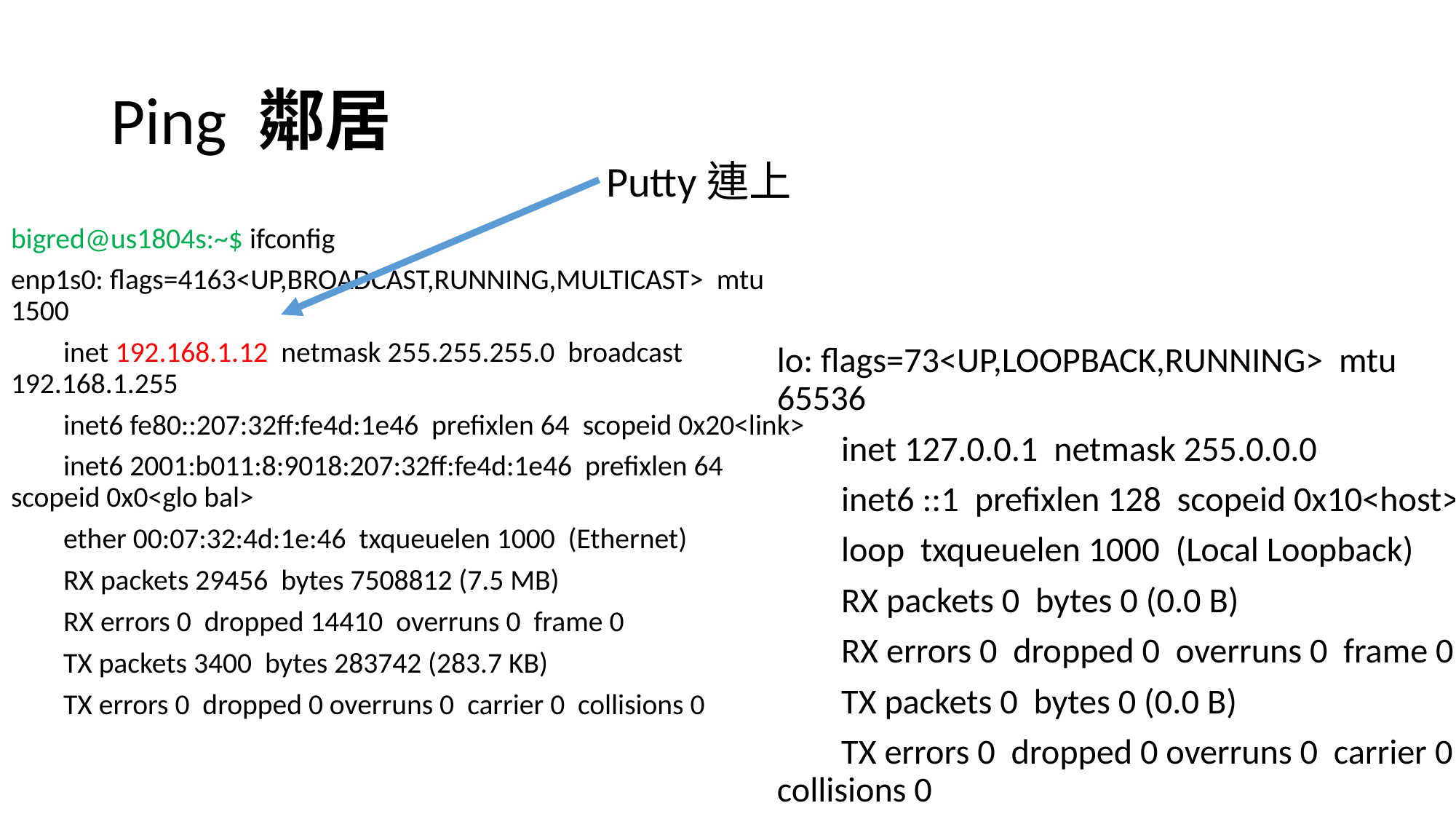

# Ping 鄰居
Putty連上
bigred@us1804s:~$ ifconfig
enp1s0: flags=4163<UP,BROADCAST,RUNNING,MULTICAST>  mtu 1500
        inet 192.168.1.12  netmask 255.255.255.0  broadcast 192.168.1.255
        inet6 fe80::207:32ff:fe4d:1e46  prefixlen 64  scopeid 0x20<link>
        inet6 2001:b011:8:9018:207:32ff:fe4d:1e46  prefixlen 64  scopeid 0x0<glo bal>
        ether 00:07:32:4d:1e:46  txqueuelen 1000  (Ethernet)
        RX packets 29456  bytes 7508812 (7.5 MB)
        RX errors 0  dropped 14410  overruns 0  frame 0
        TX packets 3400  bytes 283742 (283.7 KB)
        TX errors 0  dropped 0 overruns 0  carrier 0  collisions 0

lo: flags=73<UP,LOOPBACK,RUNNING>  mtu 65536
        inet 127.0.0.1  netmask 255.0.0.0
        inet6 ::1  prefixlen 128  scopeid 0x10<host>
        loop  txqueuelen 1000  (Local Loopback)
        RX packets 0  bytes 0 (0.0 B)
        RX errors 0  dropped 0  overruns 0  frame 0
        TX packets 0  bytes 0 (0.0 B)
        TX errors 0  dropped 0 overruns 0  carrier 0  collisions 0